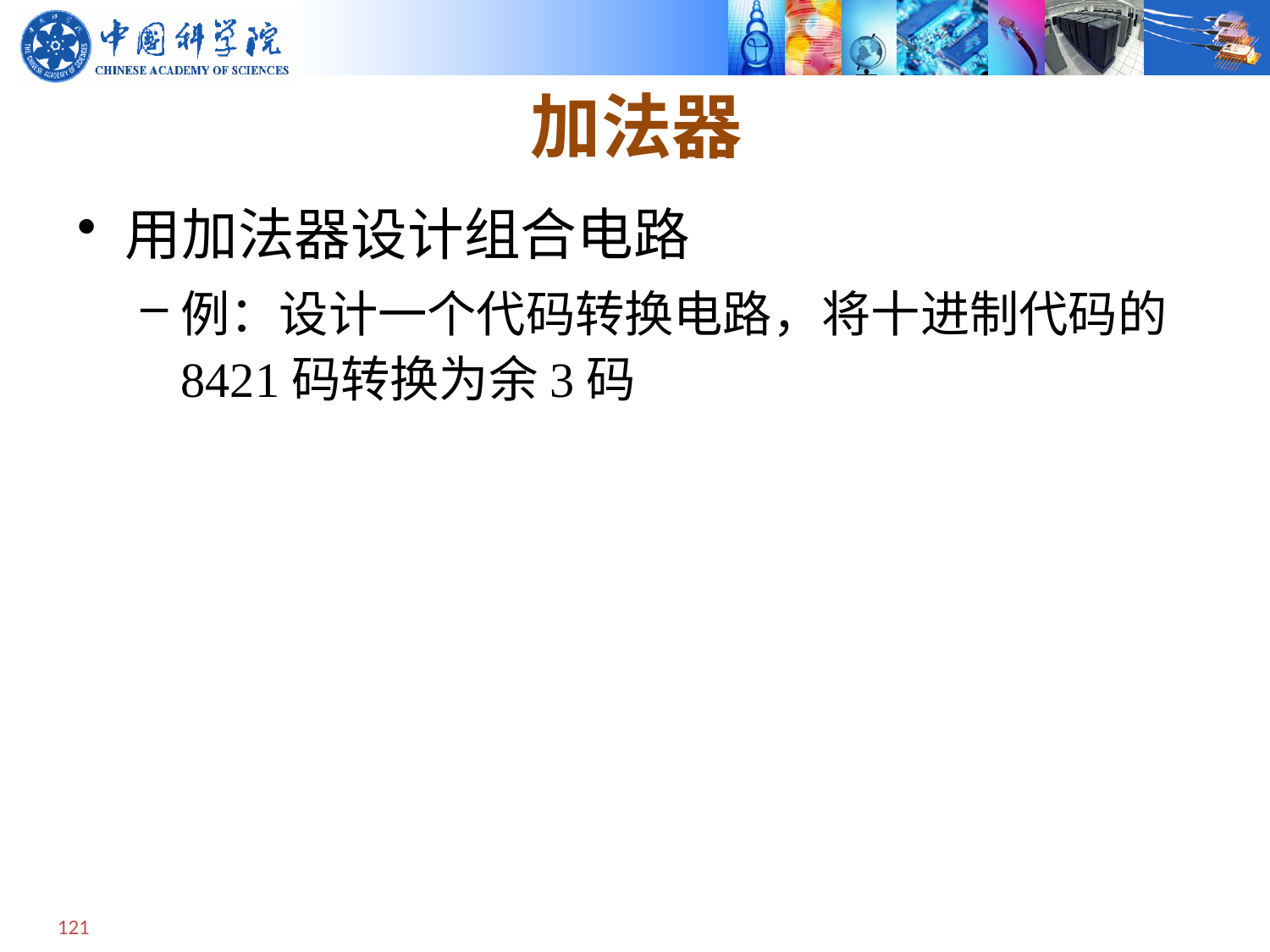

# 加法器
用加法器设计组合电路
例：设计一个代码转换电路，将十进制代码的8421码转换为余3码